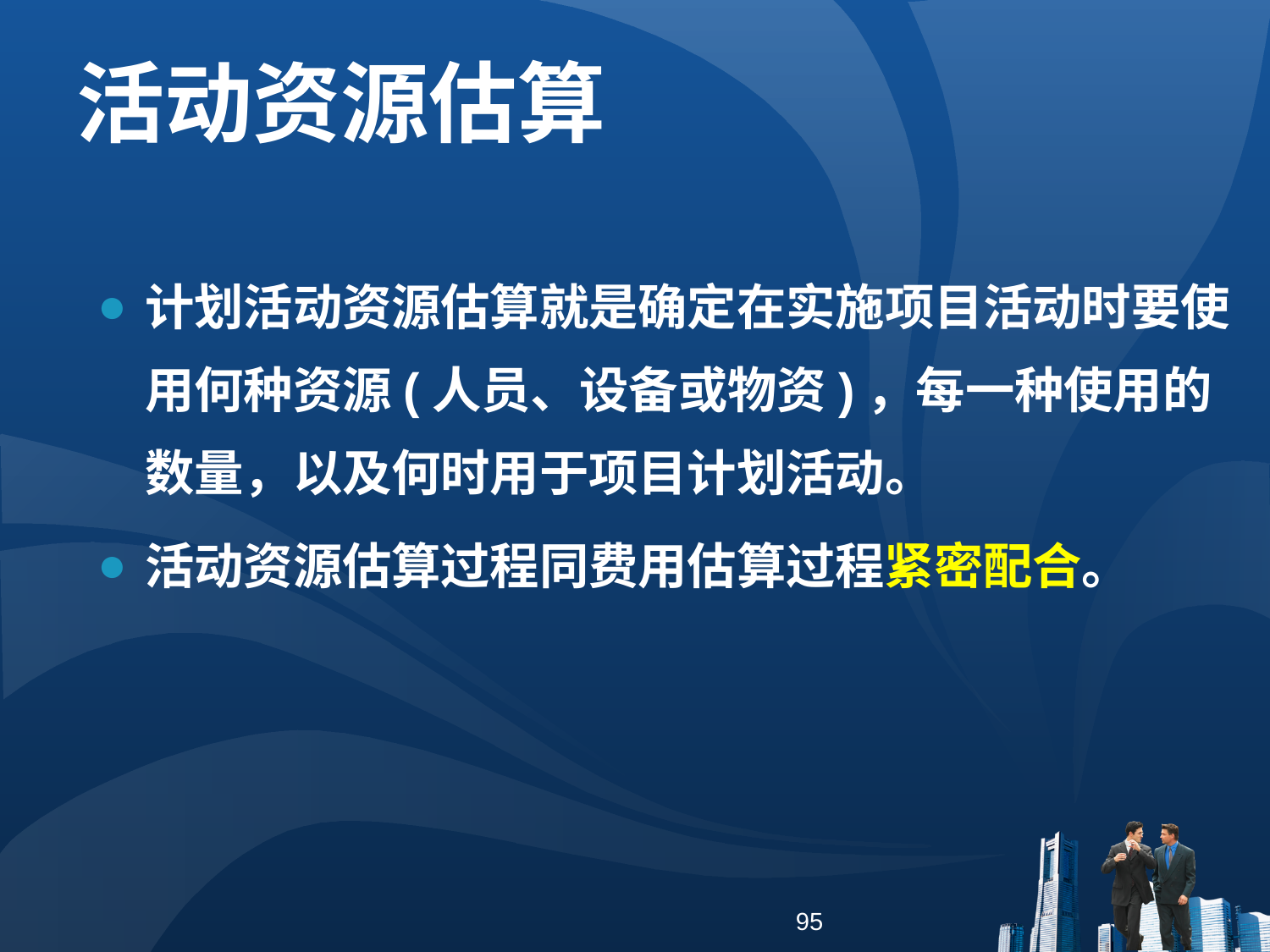

活动资源估算
计划活动资源估算就是确定在实施项目活动时要使用何种资源(人员、设备或物资)，每一种使用的数量，以及何时用于项目计划活动。
活动资源估算过程同费用估算过程紧密配合。
95